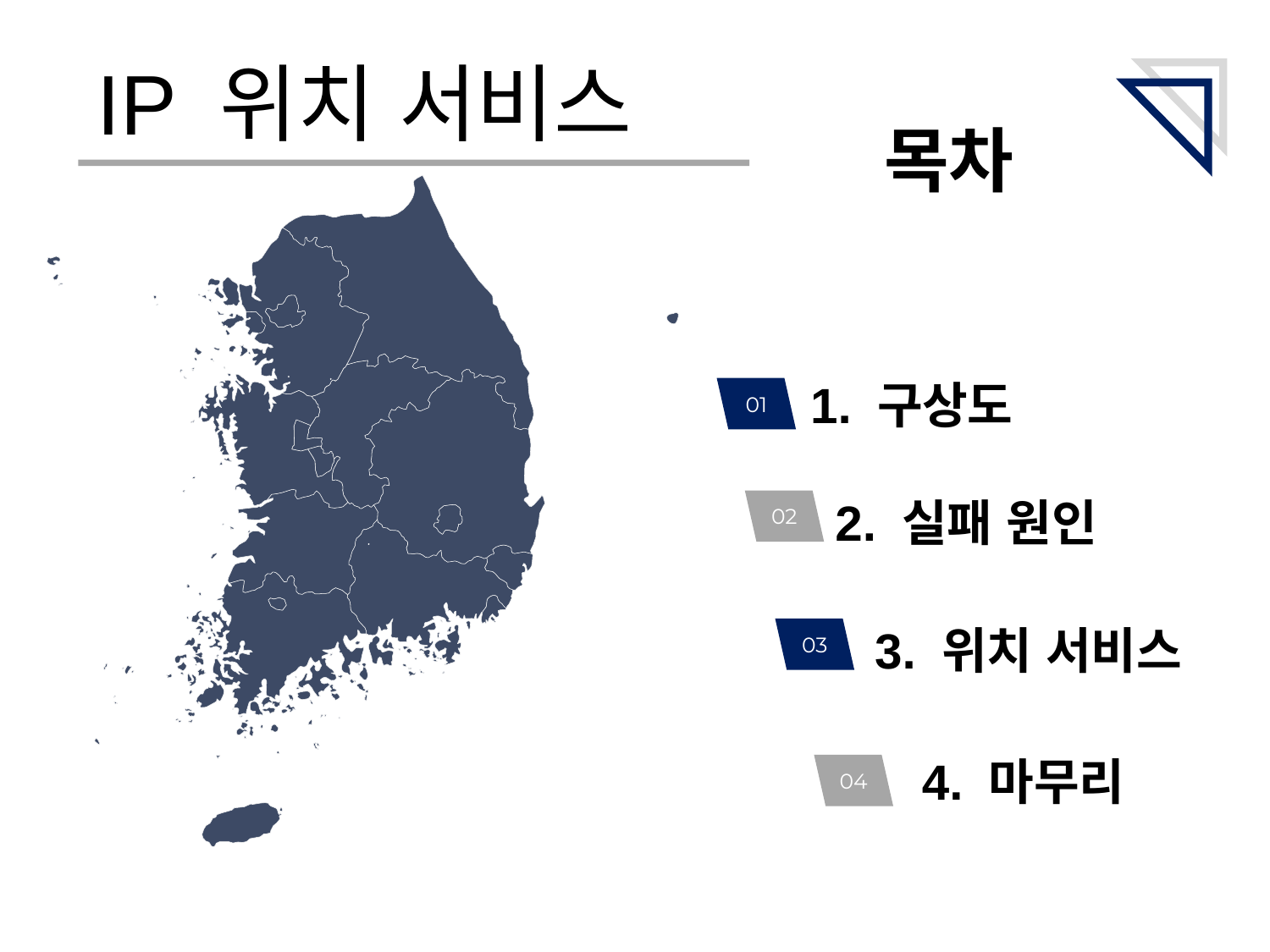

IP 위치 서비스

목차

1. 구상도

01

2. 실패 원인

02

3. 위치 서비스
03
4. 마무리
04